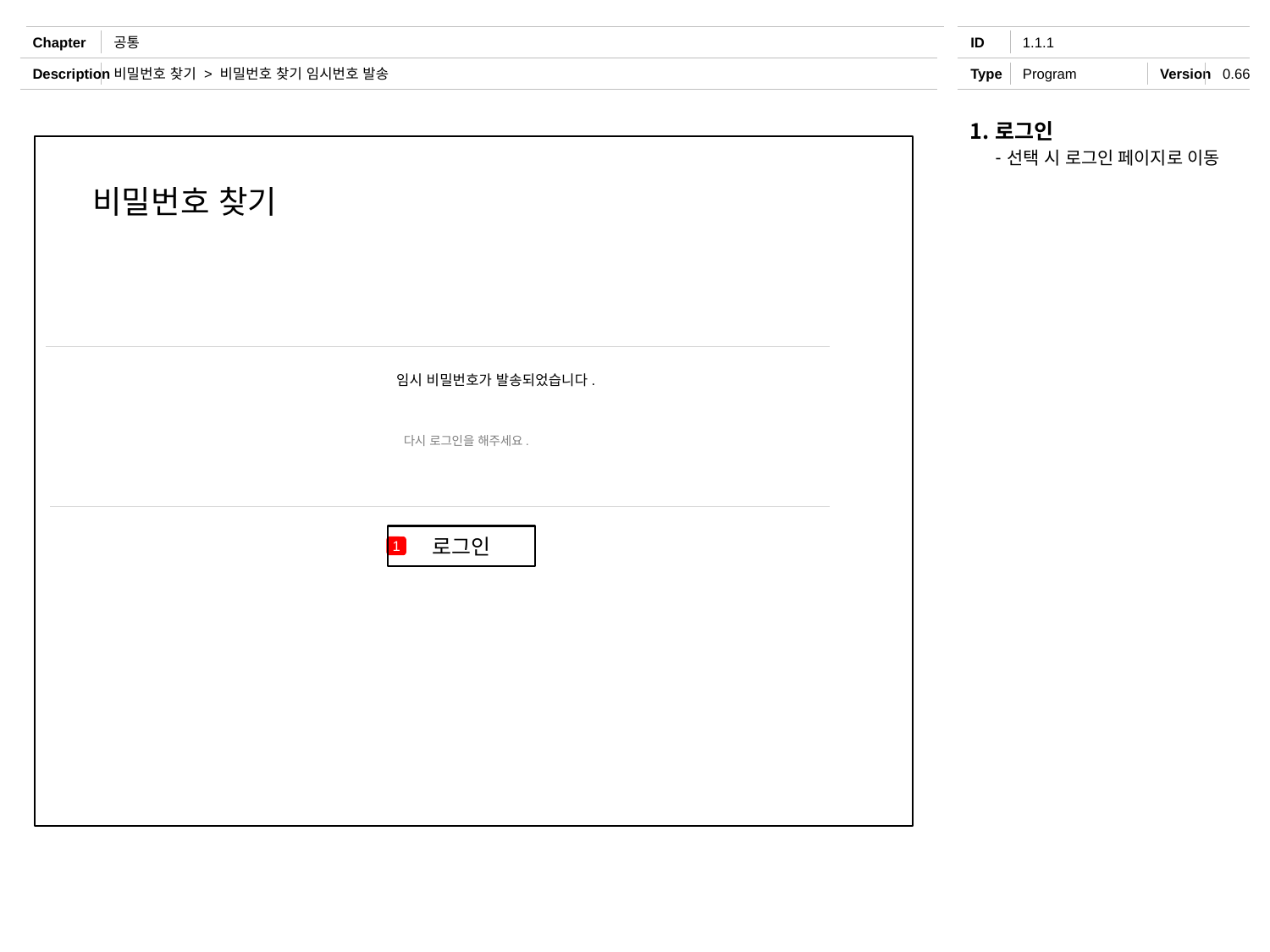

공통
1.1.1
비밀번호 찾기 > 비밀번호 찾기 임시번호 발송
Program
1
로그인
선택 시 로그인 페이지로 이동

비밀번호 찾기
임시 비밀번호가 발송되었습니다.
다시 로그인을 해주세요.
로그인
1